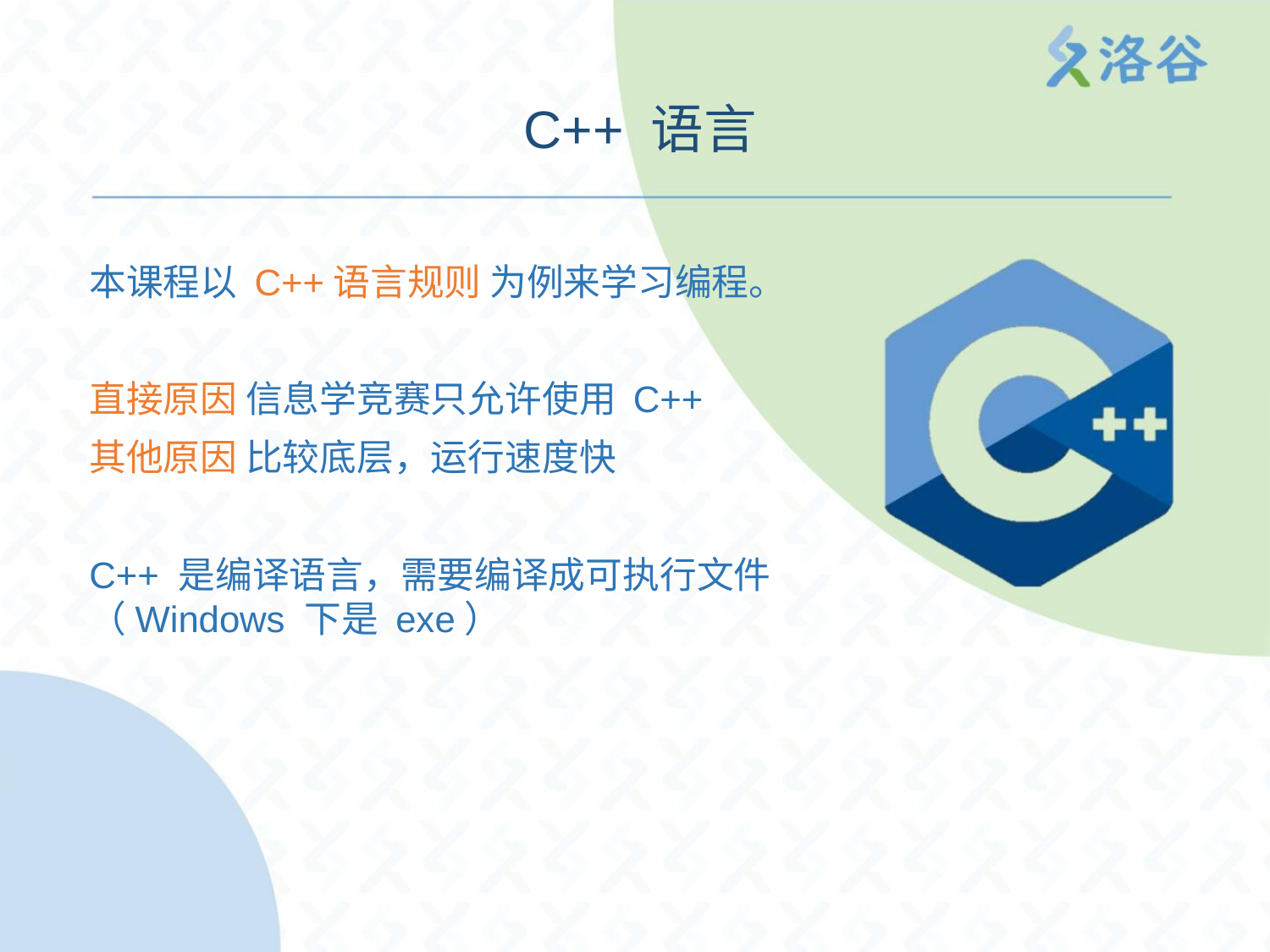

C++ 语言
本课程以 C++语言规则 为例来学习编程。
直接原因 信息学竞赛只允许使用 C++
其他原因 比较底层，运行速度快
C++ 是编译语言，需要编译成可执行文件
（Windows 下是 exe）